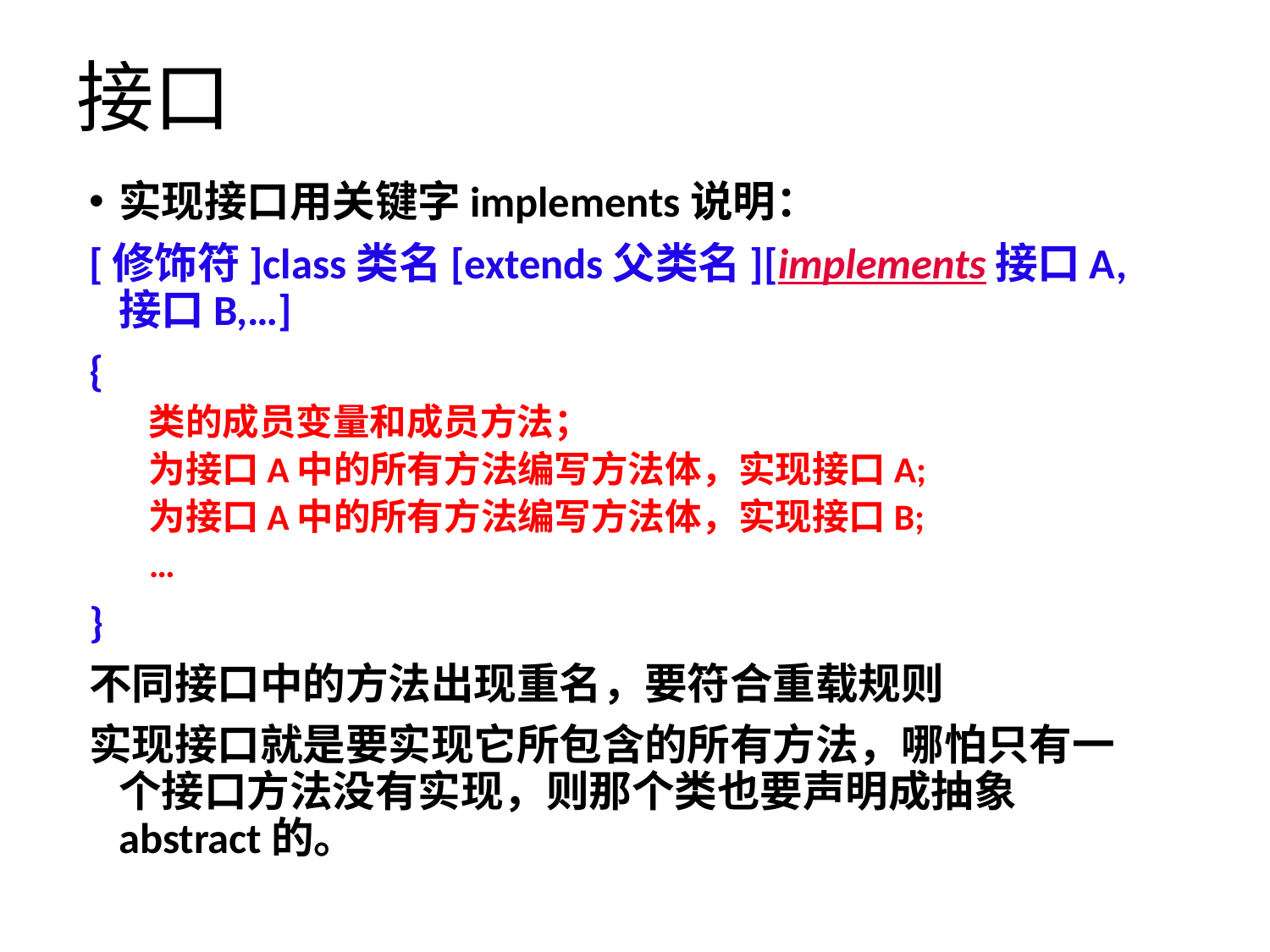

# 接口
实现接口用关键字implements说明：
[修饰符]class类名[extends父类名][implements接口A,接口B,…]
{
类的成员变量和成员方法；
为接口A中的所有方法编写方法体，实现接口A;
为接口A中的所有方法编写方法体，实现接口B;
…
}
不同接口中的方法出现重名，要符合重载规则
实现接口就是要实现它所包含的所有方法，哪怕只有一个接口方法没有实现，则那个类也要声明成抽象abstract的。